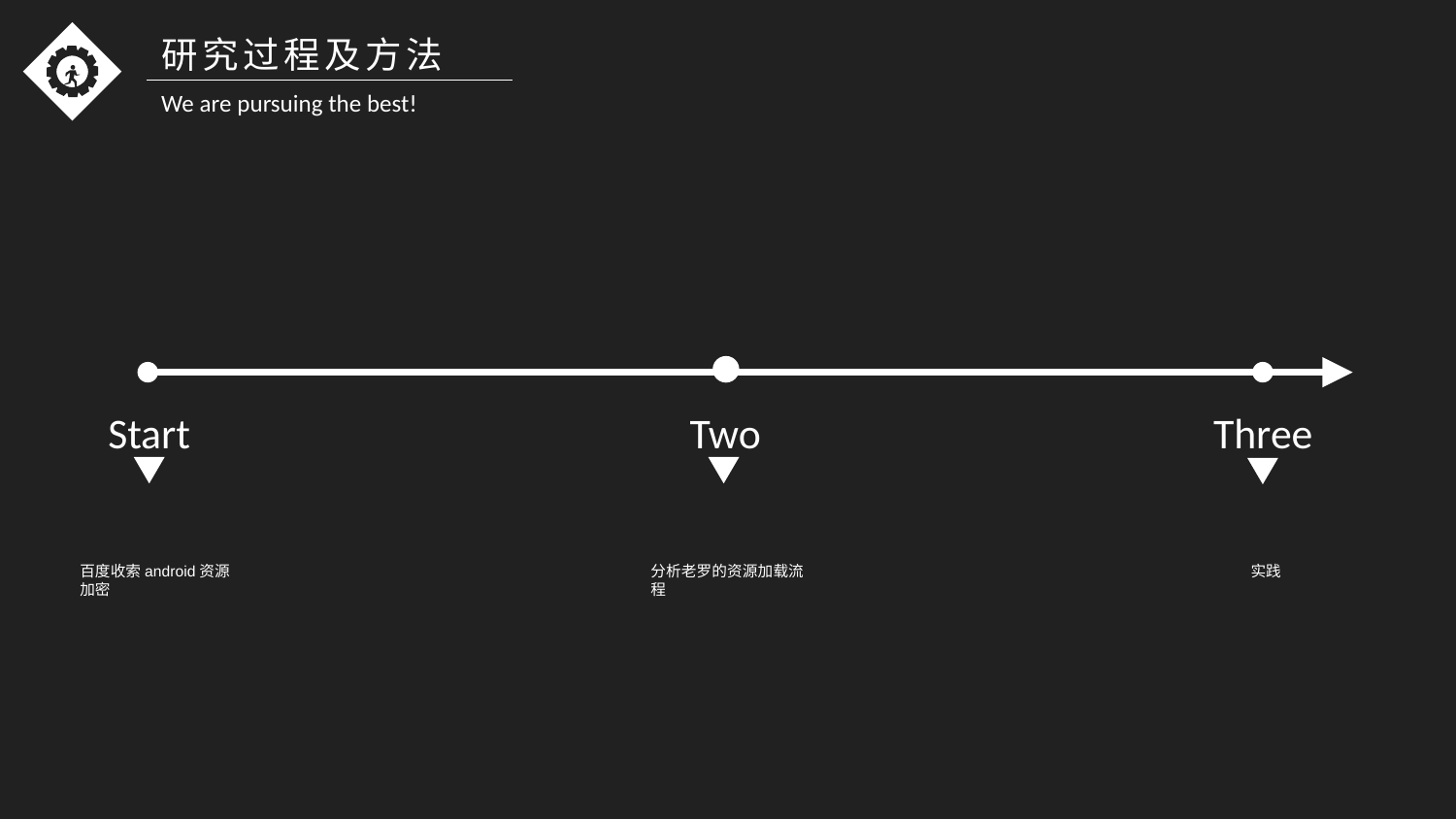

研究过程及方法

We are pursuing the best!

Start
Two
Three

百度收索android资源加密
分析老罗的资源加载流程
实践